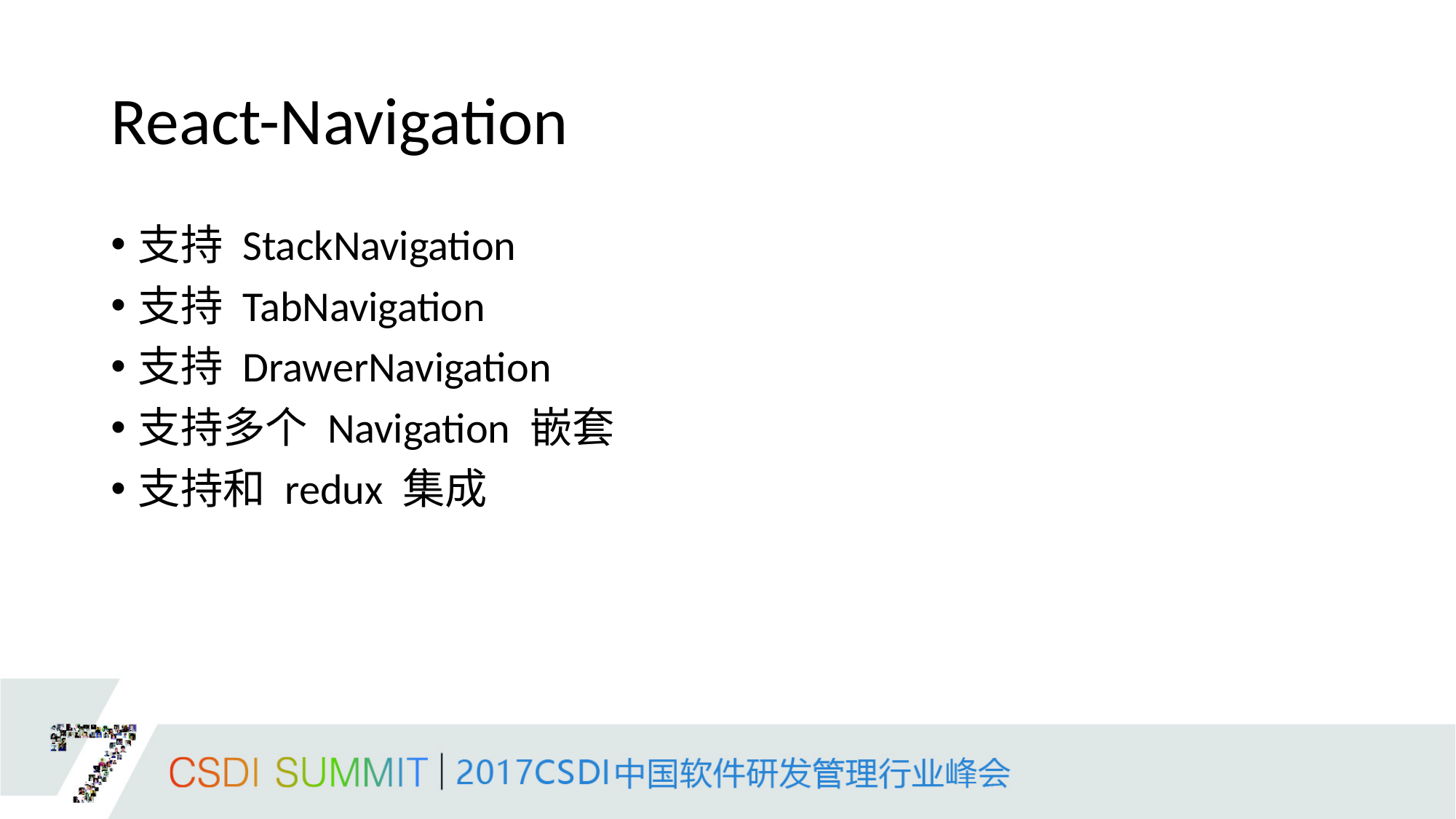

# React-Navigation
支持 StackNavigation
支持 TabNavigation
支持 DrawerNavigation
支持多个 Navigation 嵌套
支持和 redux 集成